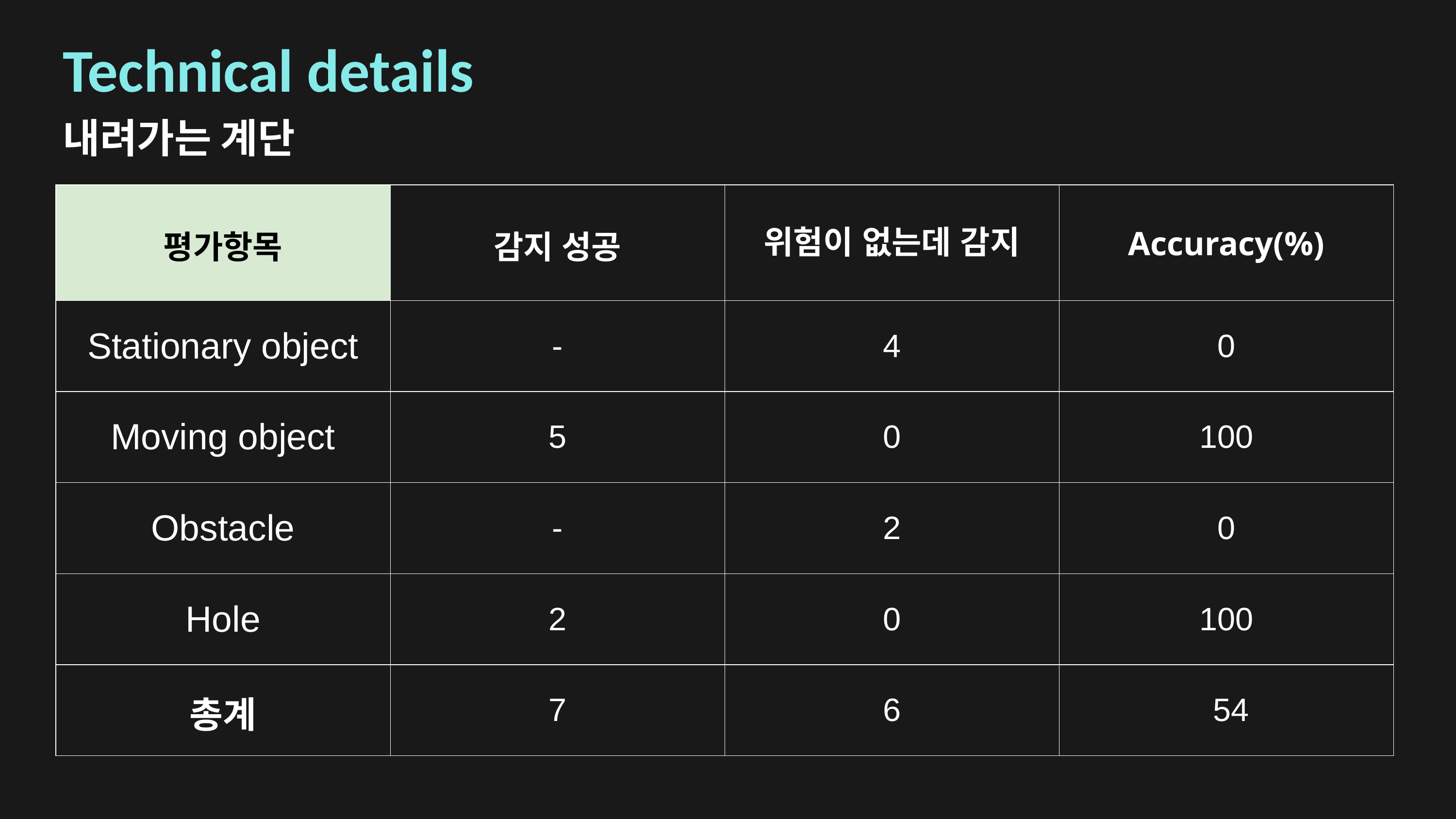

Technical details

내려가는 계단
| 평가항목 | 감지 성공 | 위험이 없는데 감지 | Accuracy(%) |
| --- | --- | --- | --- |
| Stationary object | - | 4 | 0 |
| Moving object | 5 | 0 | 100 |
| Obstacle | - | 2 | 0 |
| Hole | 2 | 0 | 100 |
| 총계 | 7 | 6 | 54 |